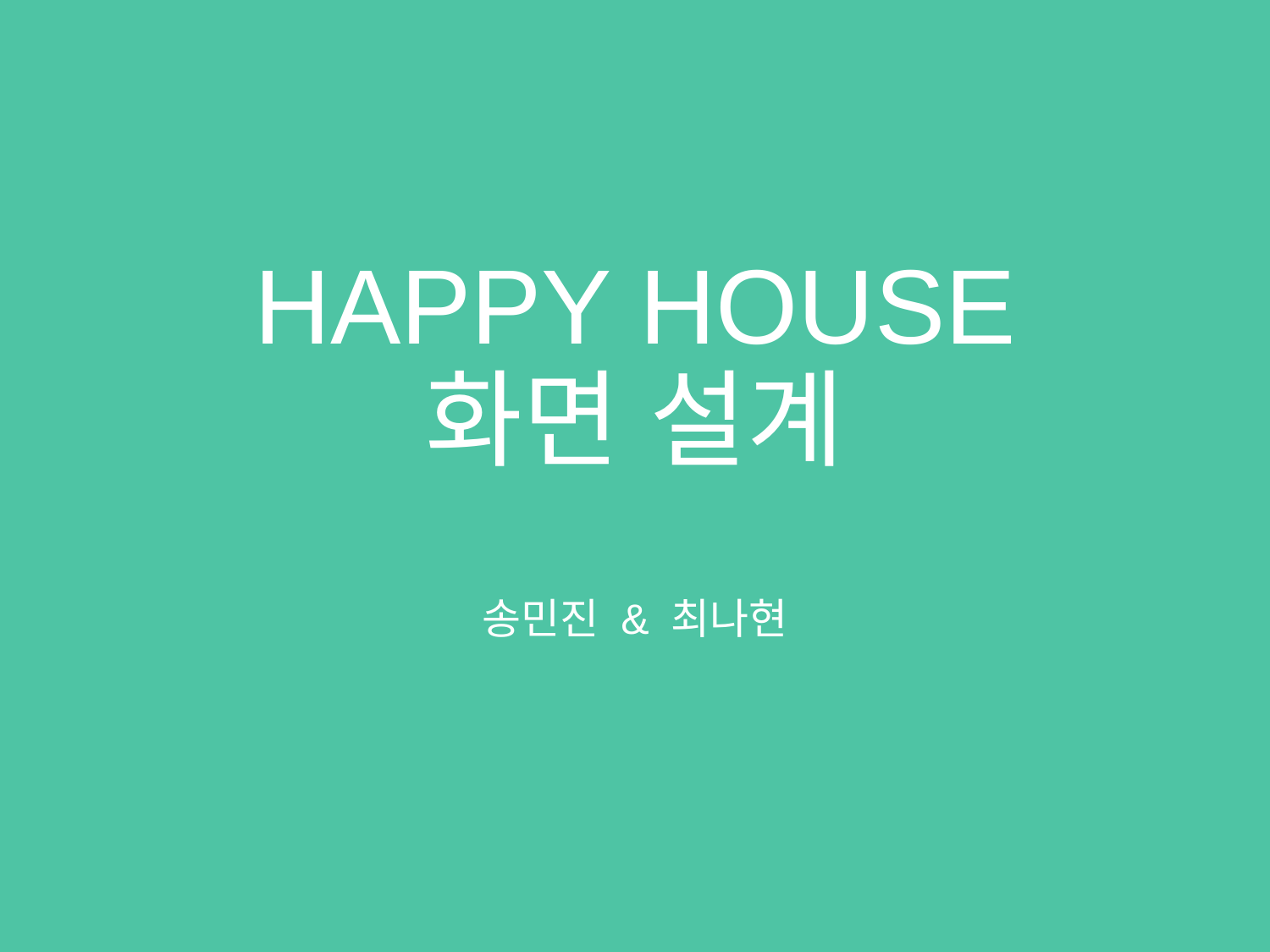

# HAPPY HOUSE 화면 설계
송민진 & 최나현